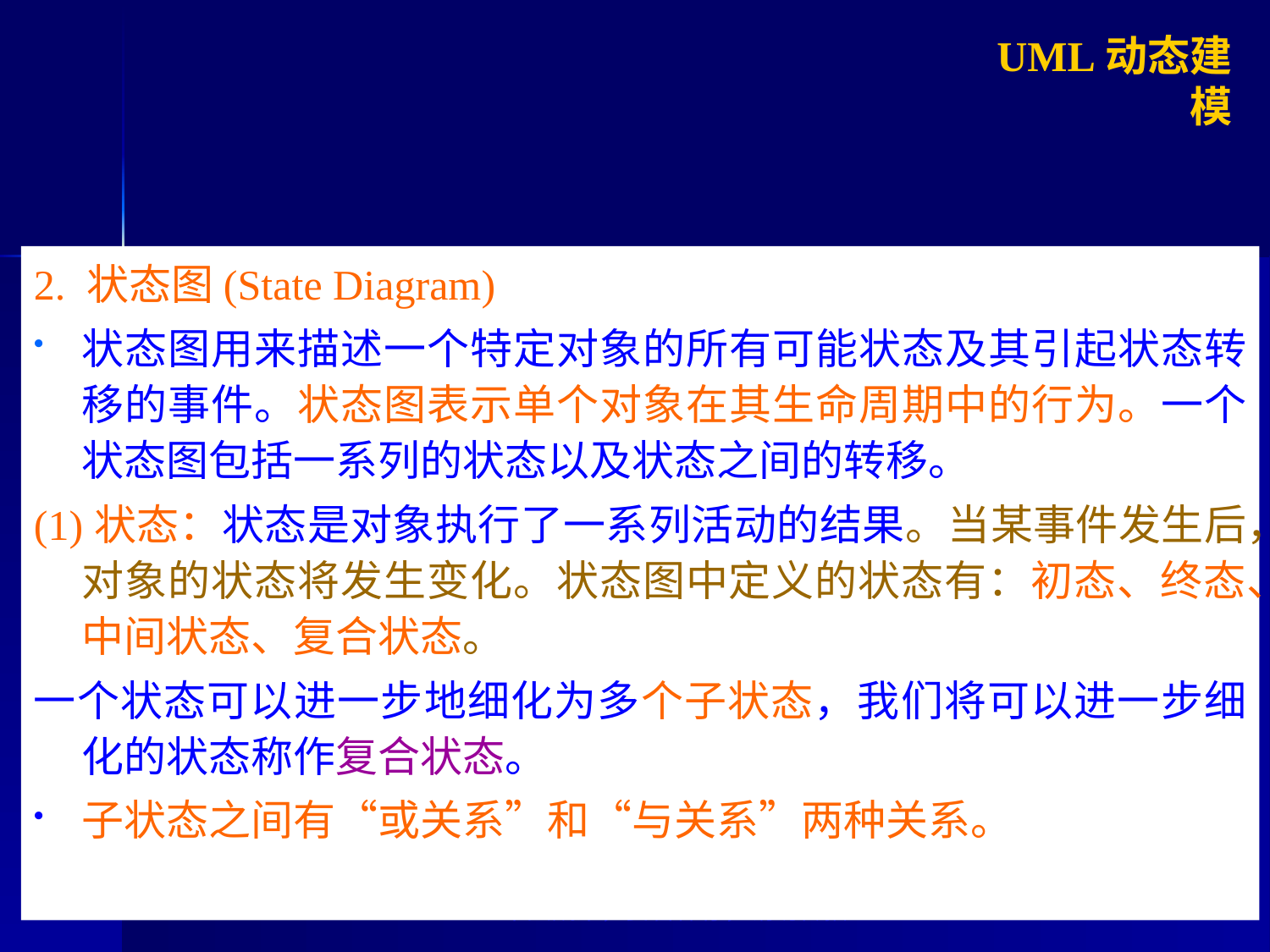

UML动态建模
2. 状态图(State Diagram)
状态图用来描述一个特定对象的所有可能状态及其引起状态转移的事件。状态图表示单个对象在其生命周期中的行为。一个状态图包括一系列的状态以及状态之间的转移。
(1)状态：状态是对象执行了一系列活动的结果。当某事件发生后，对象的状态将发生变化。状态图中定义的状态有：初态、终态、中间状态、复合状态。
一个状态可以进一步地细化为多个子状态，我们将可以进一步细化的状态称作复合状态。
子状态之间有“或关系”和“与关系”两种关系。

个人成果，妥善保存，请勿传播